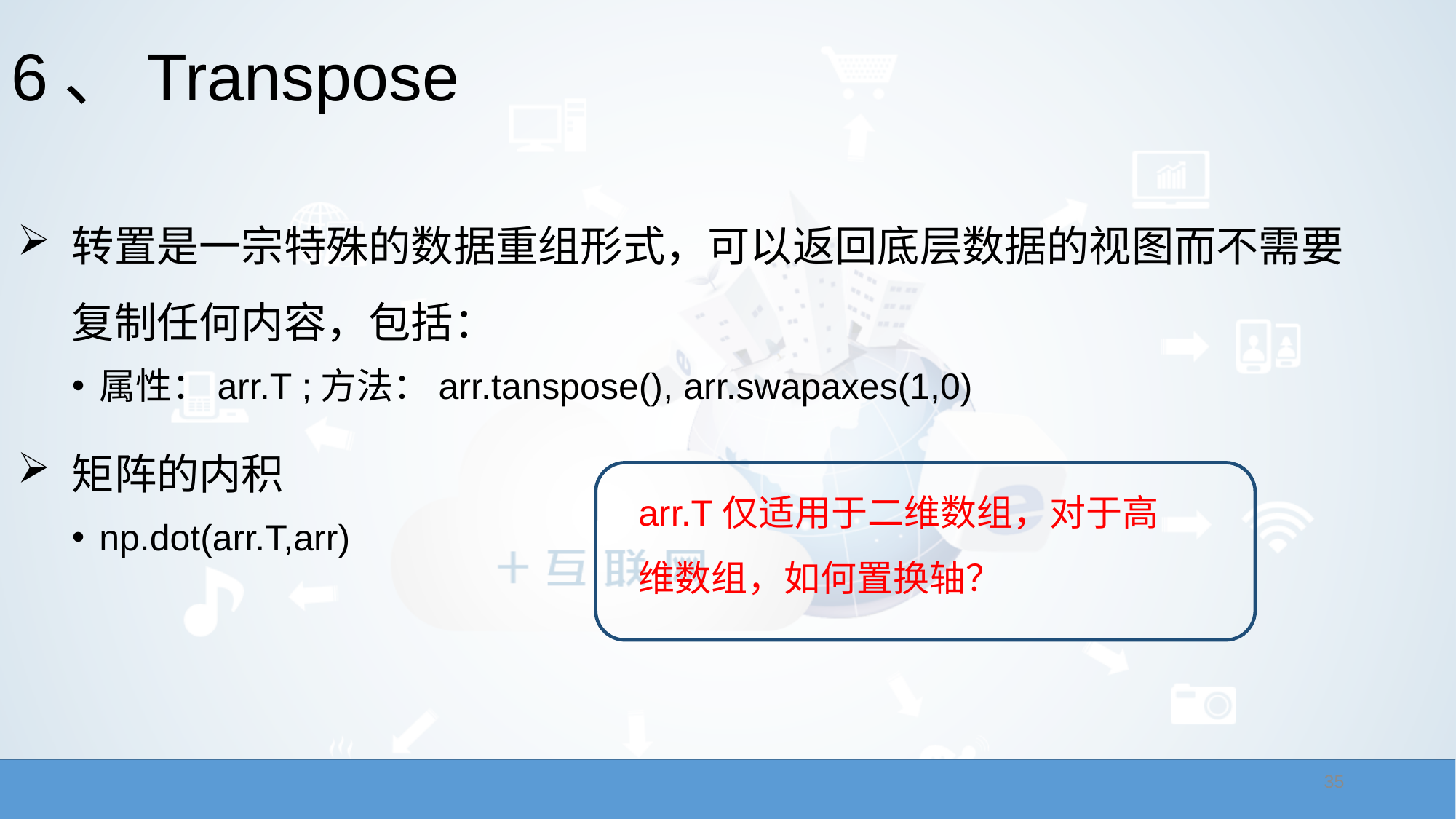

# 6、Transpose
转置是一宗特殊的数据重组形式，可以返回底层数据的视图而不需要复制任何内容，包括：
属性：arr.T ;方法：arr.tanspose(), arr.swapaxes(1,0)
矩阵的内积
np.dot(arr.T,arr)

arr.T仅适用于二维数组，对于高维数组，如何置换轴？
35